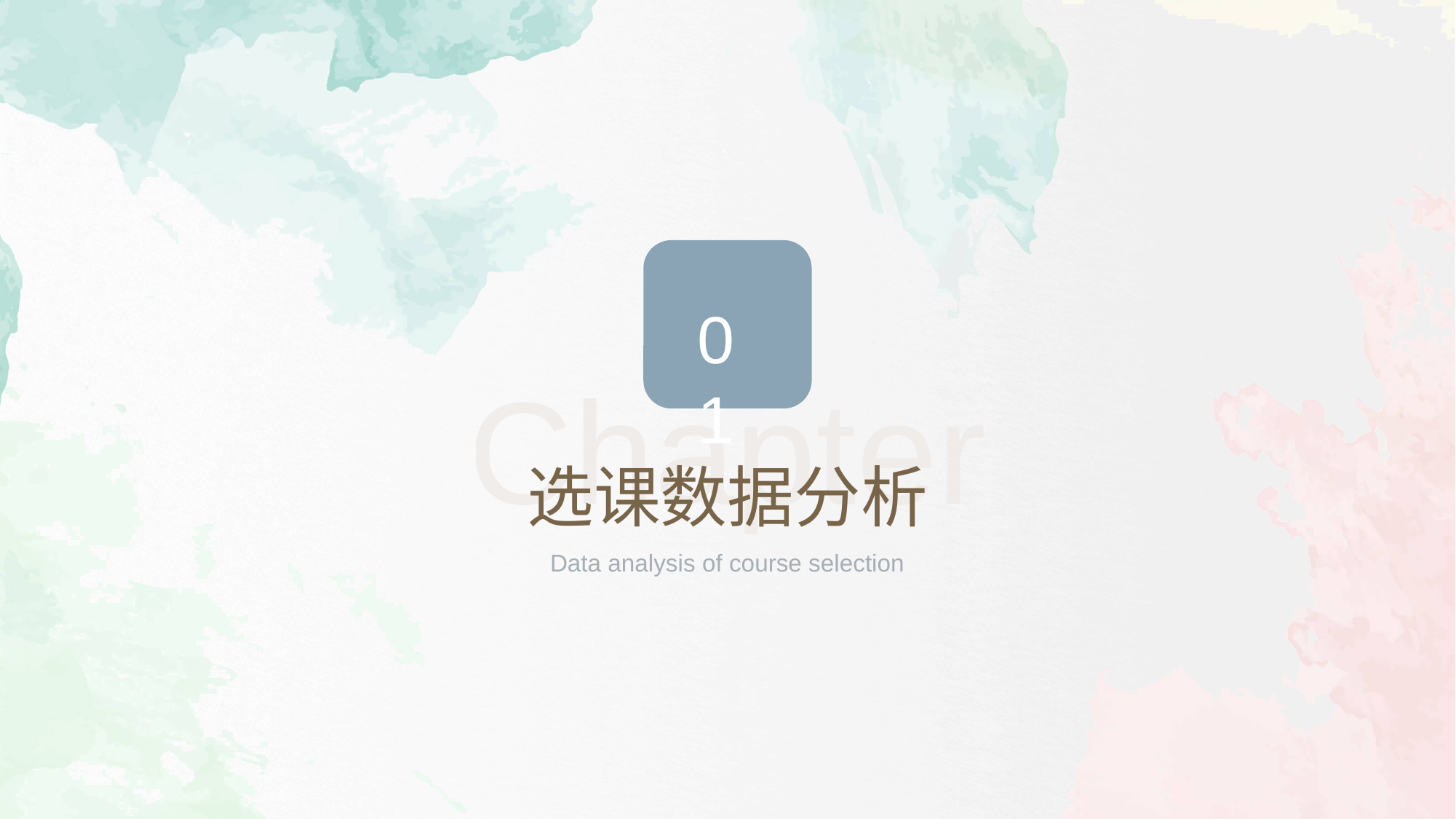

01
Chapter
选课数据分析
Data analysis of course selection